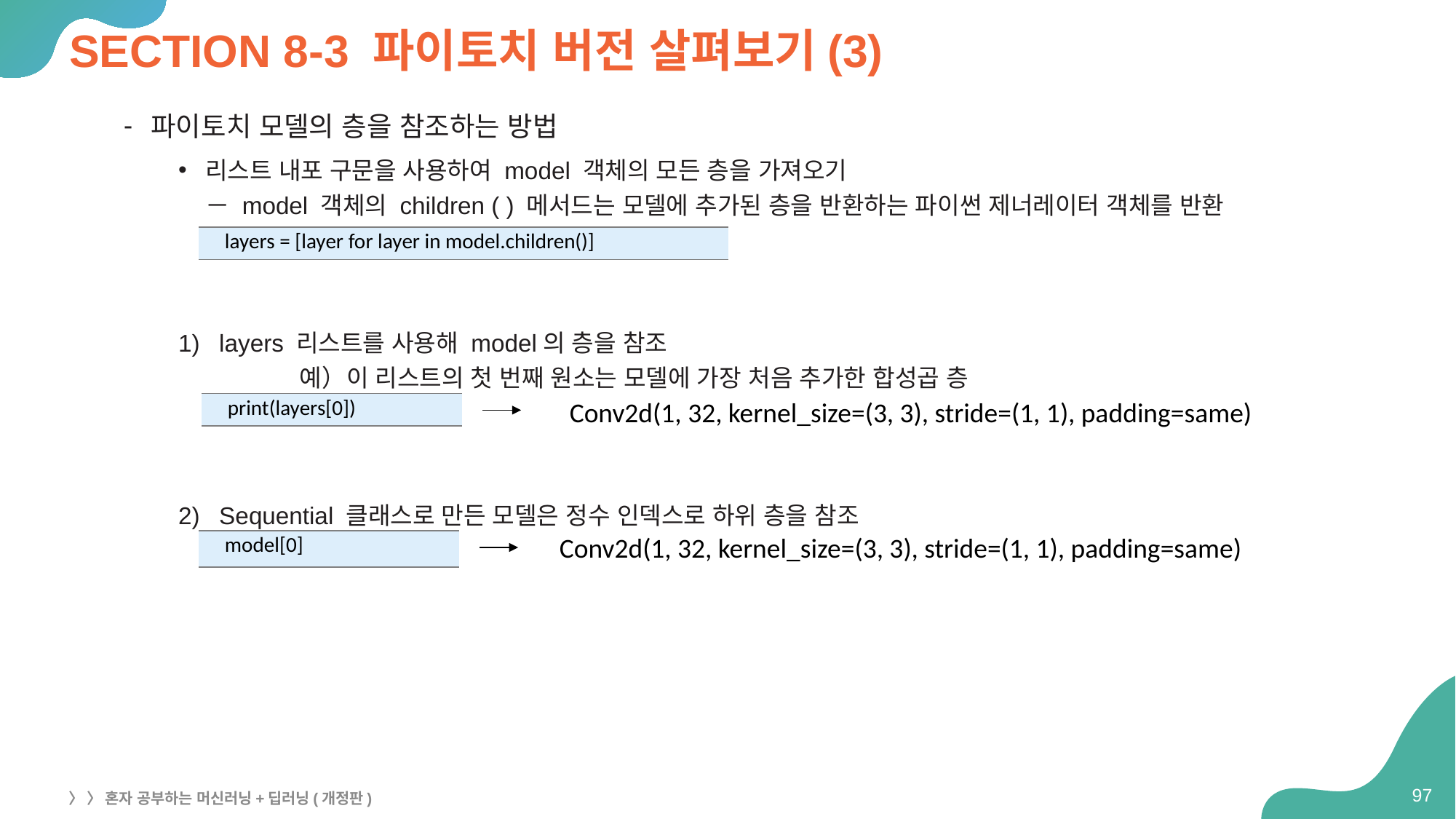

# SECTION 8-3 파이토치 버전 살펴보기(3)
파이토치 모델의 층을 참조하는 방법
리스트 내포 구문을 사용하여 model 객체의 모든 층을 가져오기
－ model 객체의 children ( ) 메서드는 모델에 추가된 층을 반환하는 파이썬 제너레이터 객체를 반환

layers 리스트를 사용해 model의 층을 참조
            예）이 리스트의 첫 번째 원소는 모델에 가장 처음 추가한 합성곱 층

Sequential 클래스로 만든 모델은 정수 인덱스로 하위 층을 참조
| layers = [layer for layer in model.children()] |
| --- |
Conv2d(1, 32, kernel_size=(3, 3), stride=(1, 1), padding=same)
| print(layers[0]) |
| --- |
Conv2d(1, 32, kernel_size=(3, 3), stride=(1, 1), padding=same)
| model[0] |
| --- |
97
〉 〉 혼자 공부하는 머신러닝+딥러닝(개정판)